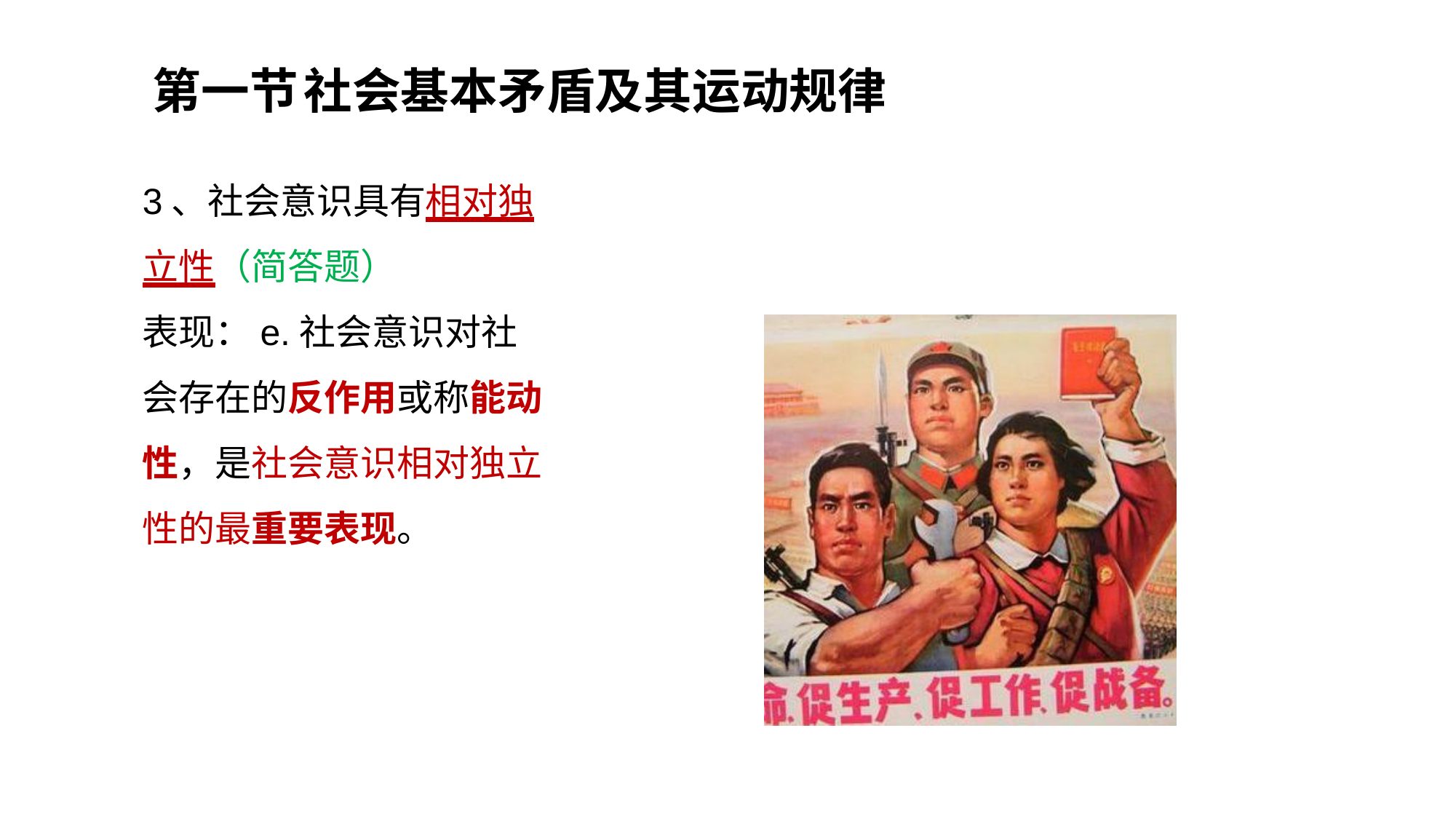

第一节	社会基本矛盾及其运动规律
3、社会意识具有相对独立性（简答题）
表现：e.社会意识对社会存在的反作用或称能动性，是社会意识相对独立性的最重要表现。